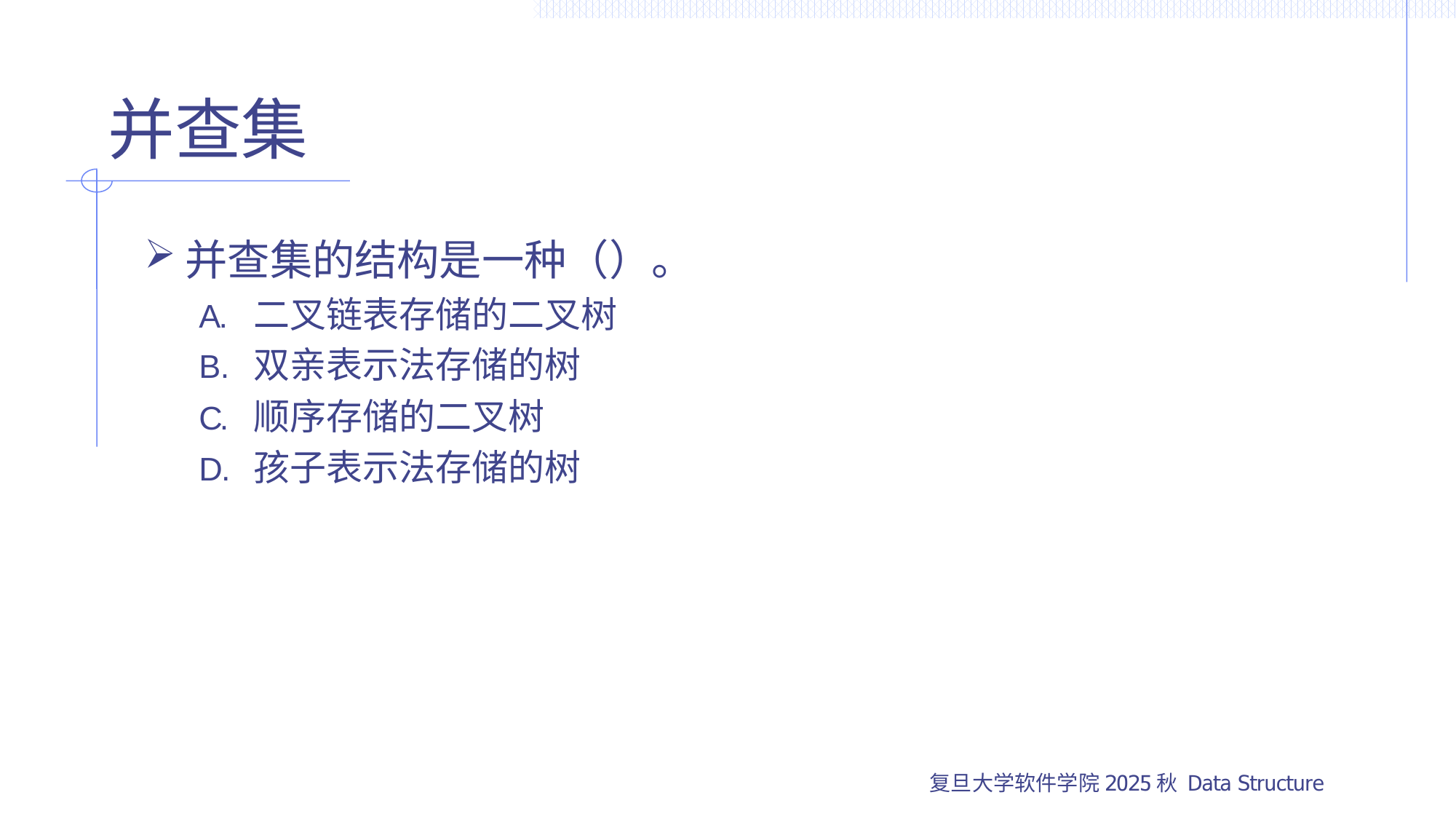

# 并查集
并查集的结构是一种（）。
二叉链表存储的二叉树
双亲表示法存储的树
顺序存储的二叉树
孩子表示法存储的树